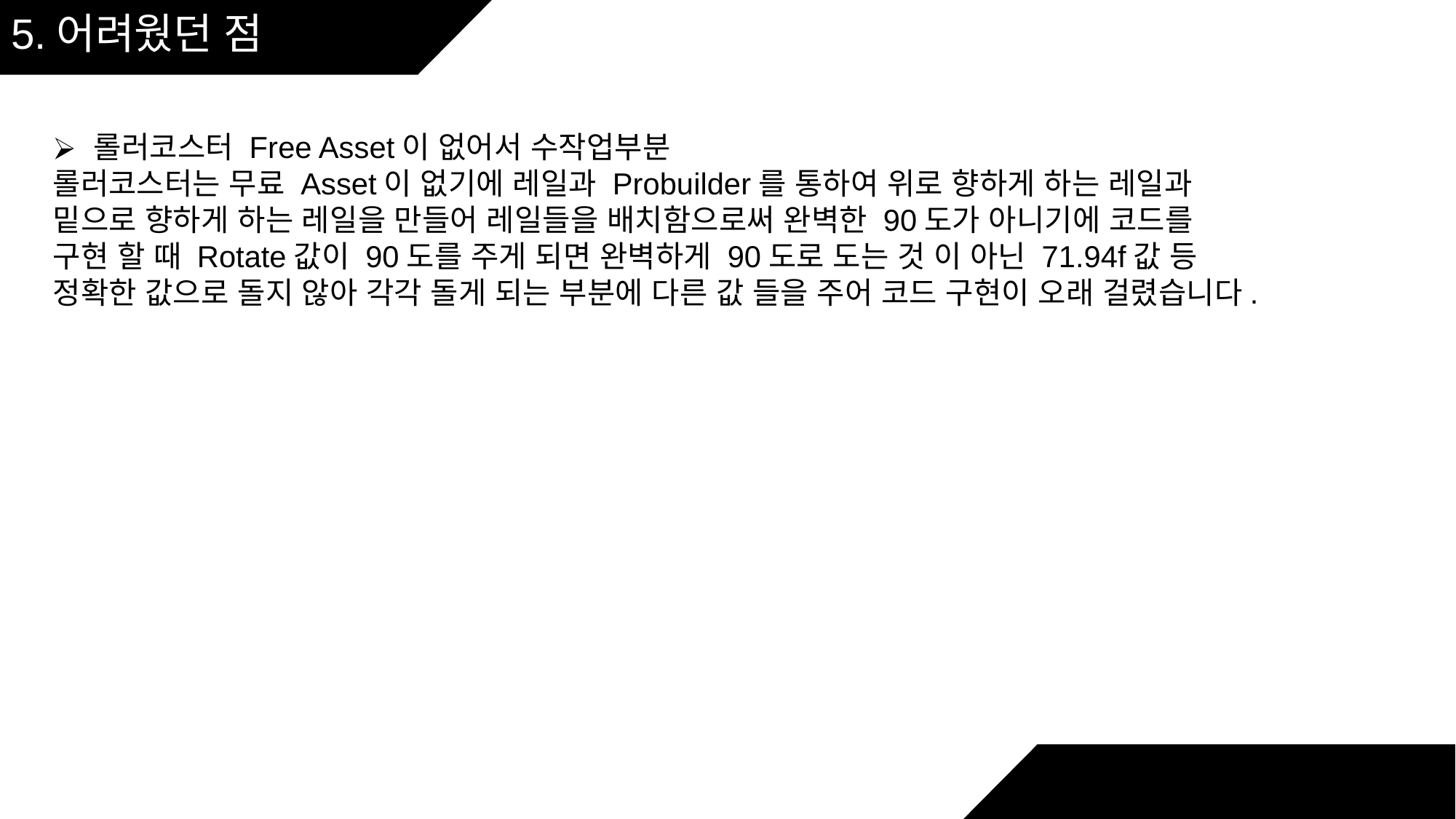

5.어려웠던 점
롤러코스터 Free Asset이 없어서 수작업부분
롤러코스터는 무료 Asset이 없기에 레일과 Probuilder를 통하여 위로 향하게 하는 레일과
밑으로 향하게 하는 레일을 만들어 레일들을 배치함으로써 완벽한 90도가 아니기에 코드를
구현 할 때 Rotate값이 90도를 주게 되면 완벽하게 90도로 도는 것 이 아닌 71.94f값 등
정확한 값으로 돌지 않아 각각 돌게 되는 부분에 다른 값 들을 주어 코드 구현이 오래 걸렸습니다.